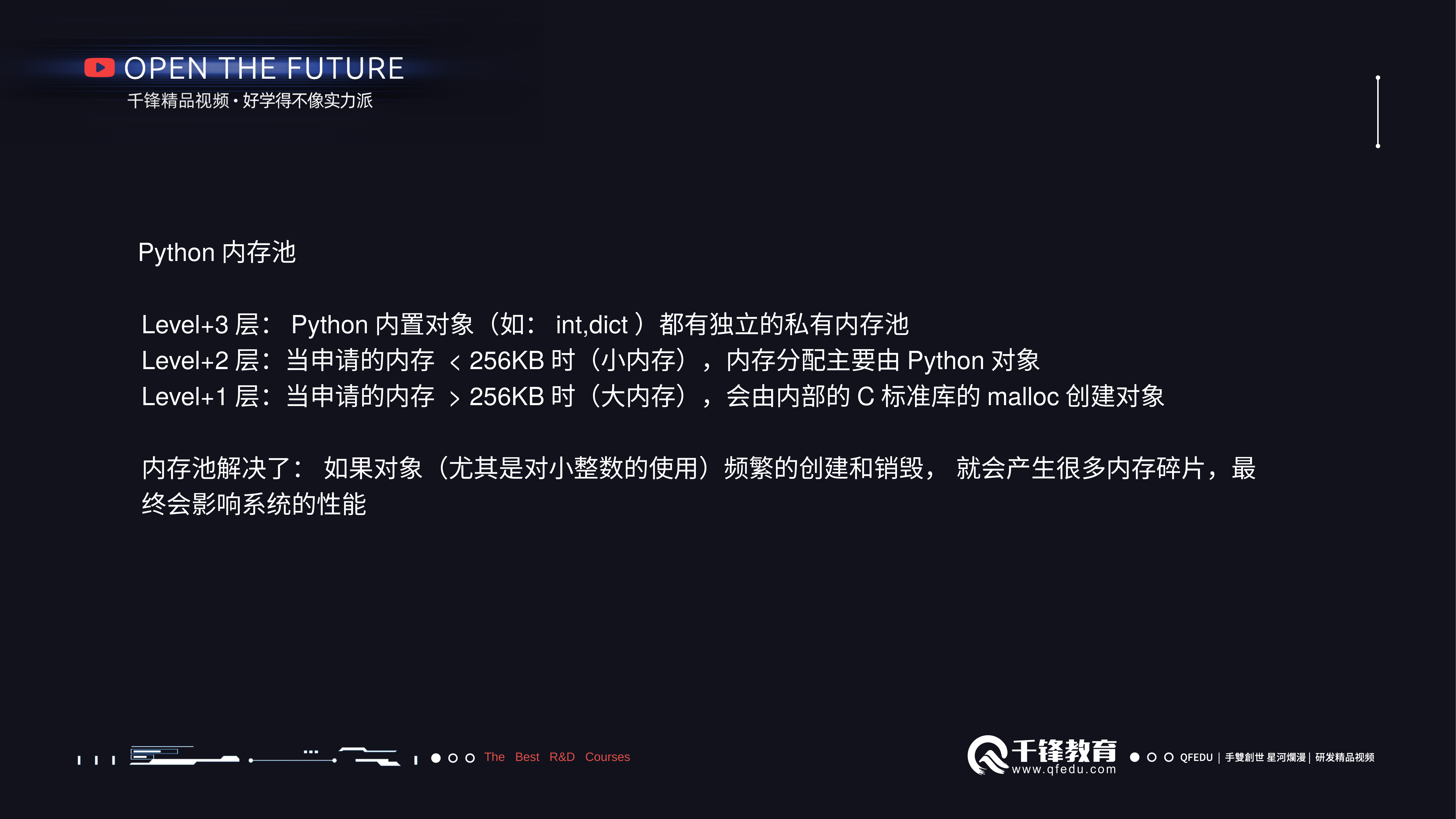

Python内存池
Level+3层：Python内置对象（如：int,dict）都有独立的私有内存池
Level+2层：当申请的内存 < 256KB时（小内存），内存分配主要由Python对象
Level+1层：当申请的内存 > 256KB时（大内存），会由内部的C标准库的malloc创建对象

内存池解决了： 如果对象（尤其是对小整数的使用）频繁的创建和销毁， 就会产生很多内存碎片，最终会影响系统的性能